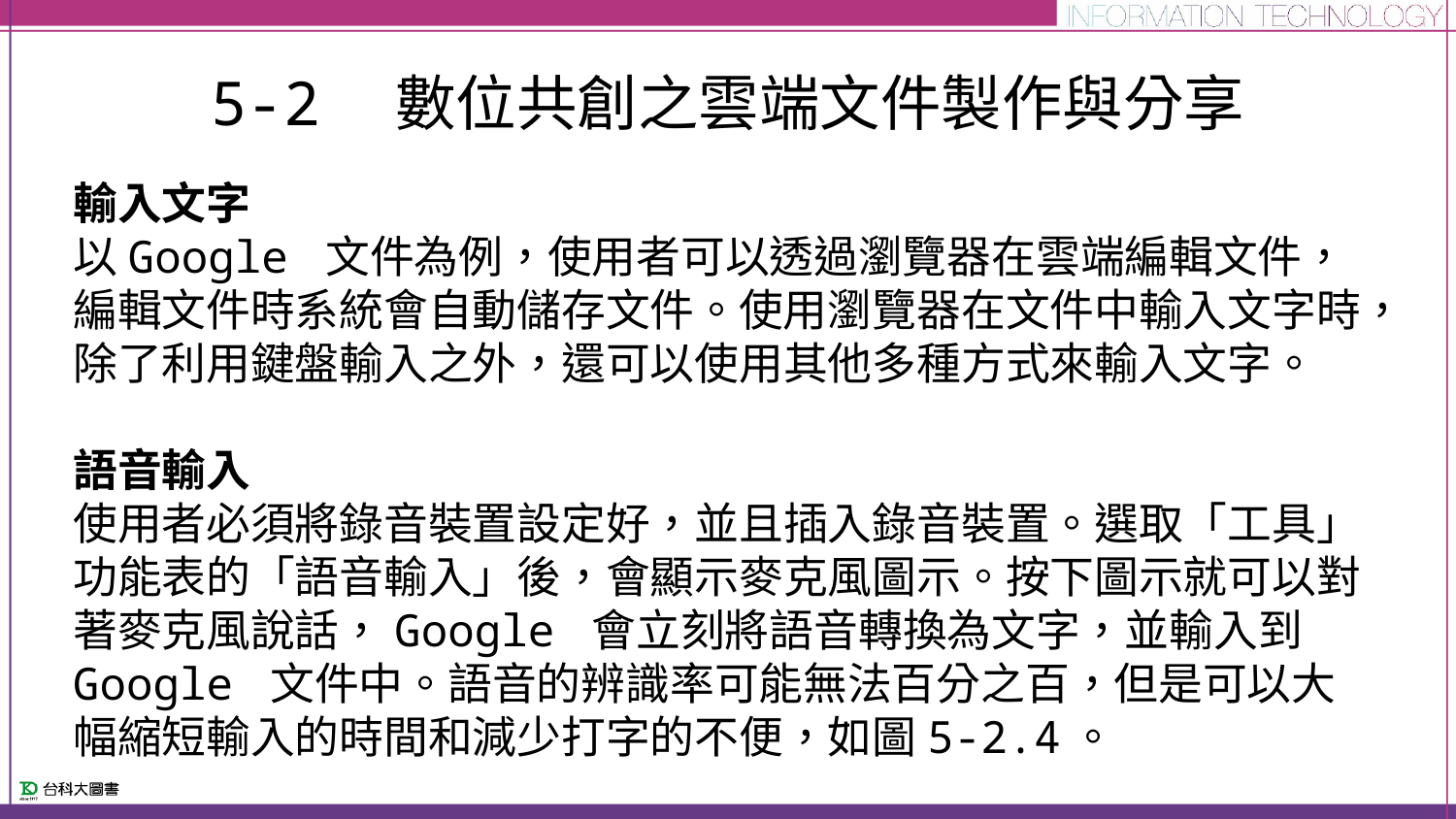

# 5-2　數位共創之雲端文件製作與分享
輸入文字
以Google 文件為例，使用者可以透過瀏覽器在雲端編輯文件，編輯文件時系統會自動儲存文件。使用瀏覽器在文件中輸入文字時，除了利用鍵盤輸入之外，還可以使用其他多種方式來輸入文字。

語音輸入
使用者必須將錄音裝置設定好，並且插入錄音裝置。選取「工具」功能表的「語音輸入」後，會顯示麥克風圖示。按下圖示就可以對著麥克風說話，Google 會立刻將語音轉換為文字，並輸入到Google 文件中。語音的辨識率可能無法百分之百，但是可以大幅縮短輸入的時間和減少打字的不便，如圖5-2.4。